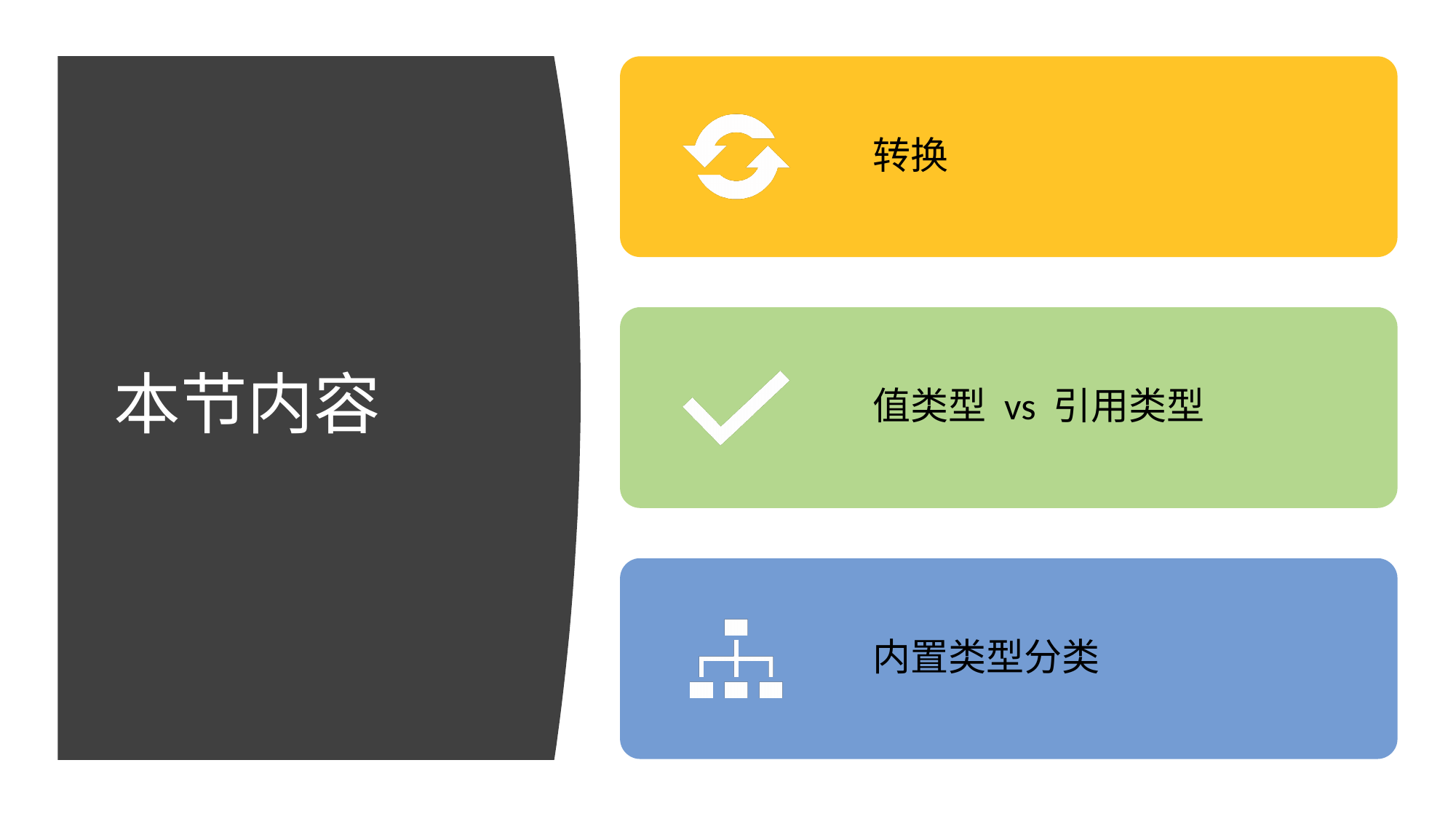

转换
值类型 vs 引用类型
内置类型分类

# 本节内容